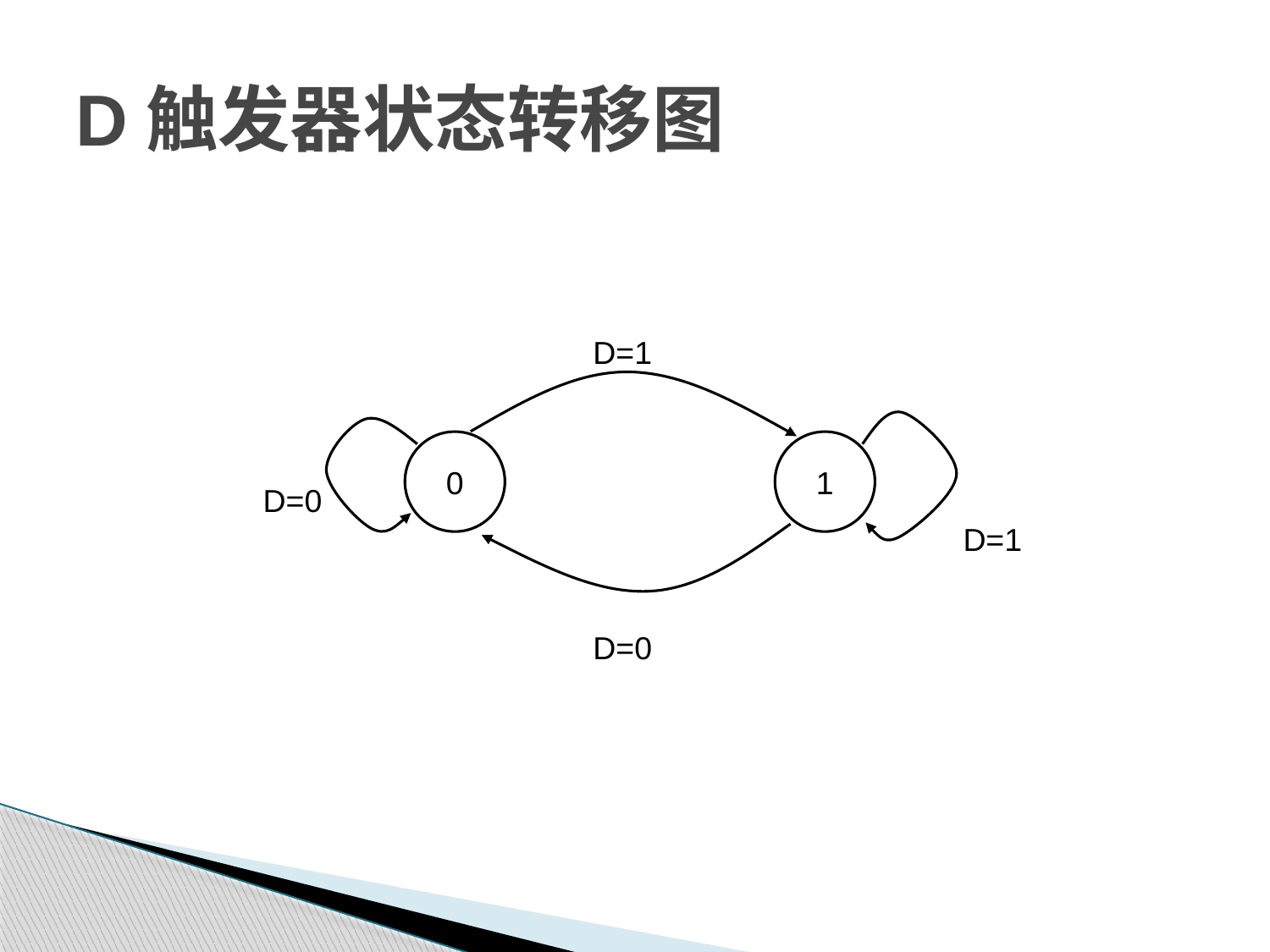

# D触发器状态转移图
D=1

0
1
D=0
D=1

D=0